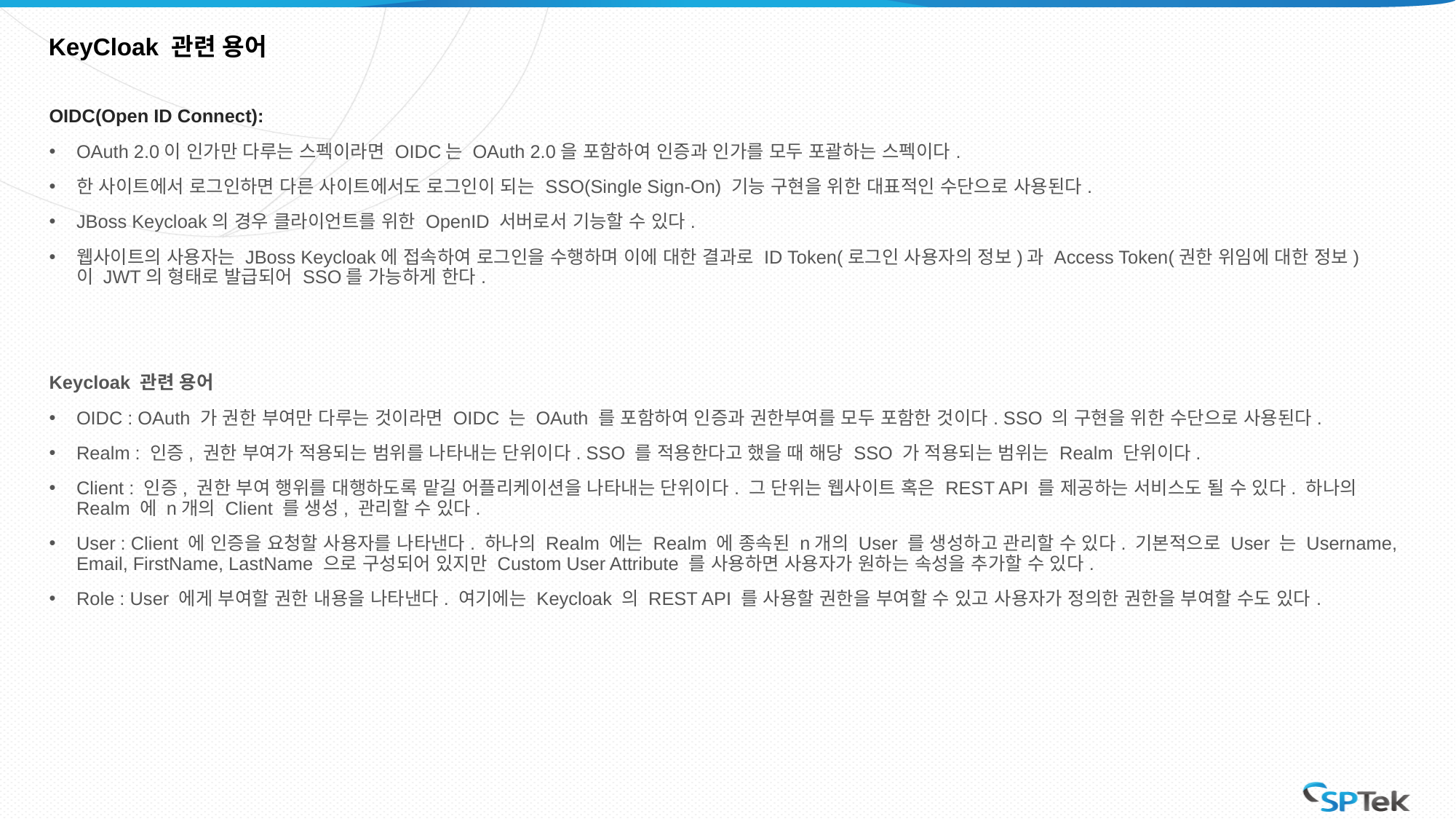

# KeyCloak 관련 용어
OIDC(Open ID Connect):
OAuth 2.0이 인가만 다루는 스펙이라면 OIDC는 OAuth 2.0을 포함하여 인증과 인가를 모두 포괄하는 스펙이다.
한 사이트에서 로그인하면 다른 사이트에서도 로그인이 되는 SSO(Single Sign-On) 기능 구현을 위한 대표적인 수단으로 사용된다.
JBoss Keycloak의 경우 클라이언트를 위한 OpenID 서버로서 기능할 수 있다.
웹사이트의 사용자는 JBoss Keycloak에 접속하여 로그인을 수행하며 이에 대한 결과로 ID Token(로그인 사용자의 정보)과 Access Token(권한 위임에 대한 정보)이 JWT의 형태로 발급되어 SSO를 가능하게 한다.

Keycloak 관련 용어
OIDC : OAuth 가 권한 부여만 다루는 것이라면 OIDC 는 OAuth 를 포함하여 인증과 권한부여를 모두 포함한 것이다. SSO 의 구현을 위한 수단으로 사용된다.
Realm : 인증, 권한 부여가 적용되는 범위를 나타내는 단위이다. SSO 를 적용한다고 했을 때 해당 SSO 가 적용되는 범위는 Realm 단위이다.
Client : 인증, 권한 부여 행위를 대행하도록 맡길 어플리케이션을 나타내는 단위이다. 그 단위는 웹사이트 혹은 REST API 를 제공하는 서비스도 될 수 있다. 하나의 Realm 에 n개의 Client 를 생성, 관리할 수 있다.
User : Client 에 인증을 요청할 사용자를 나타낸다. 하나의 Realm 에는 Realm 에 종속된 n개의 User 를 생성하고 관리할 수 있다. 기본적으로 User 는 Username, Email, FirstName, LastName 으로 구성되어 있지만 Custom User Attribute 를 사용하면 사용자가 원하는 속성을 추가할 수 있다.
Role : User 에게 부여할 권한 내용을 나타낸다. 여기에는 Keycloak 의 REST API 를 사용할 권한을 부여할 수 있고 사용자가 정의한 권한을 부여할 수도 있다.